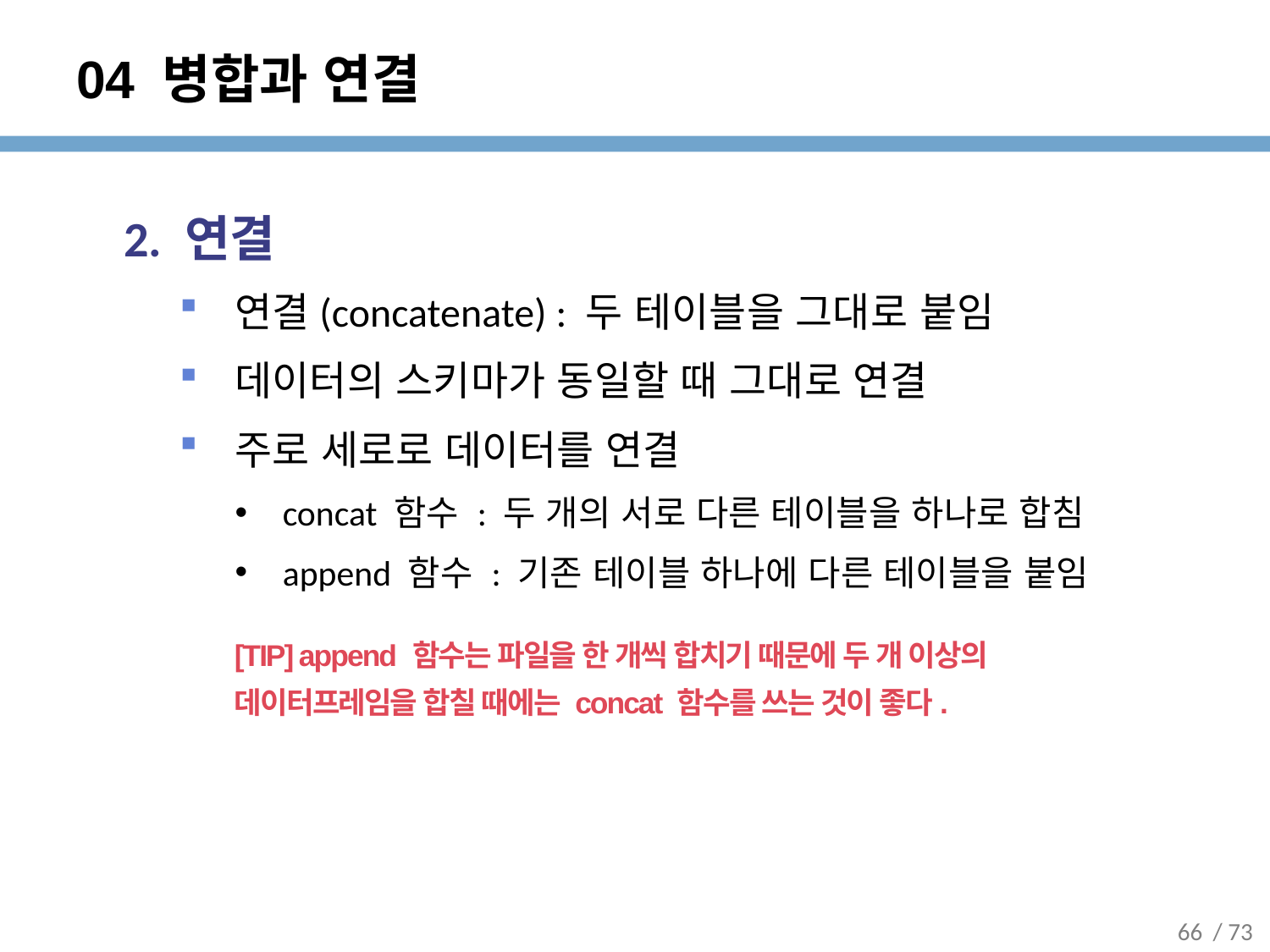

# 04 병합과 연결
2. 연결
연결(concatenate) : 두 테이블을 그대로 붙임
데이터의 스키마가 동일할 때 그대로 연결
주로 세로로 데이터를 연결
concat 함수 : 두 개의 서로 다른 테이블을 하나로 합침
append 함수 : 기존 테이블 하나에 다른 테이블을 붙임
[TIP] append 함수는 파일을 한 개씩 합치기 때문에 두 개 이상의 데이터프레임을 합칠 때에는 concat 함수를 쓰는 것이 좋다.
66
/ 73